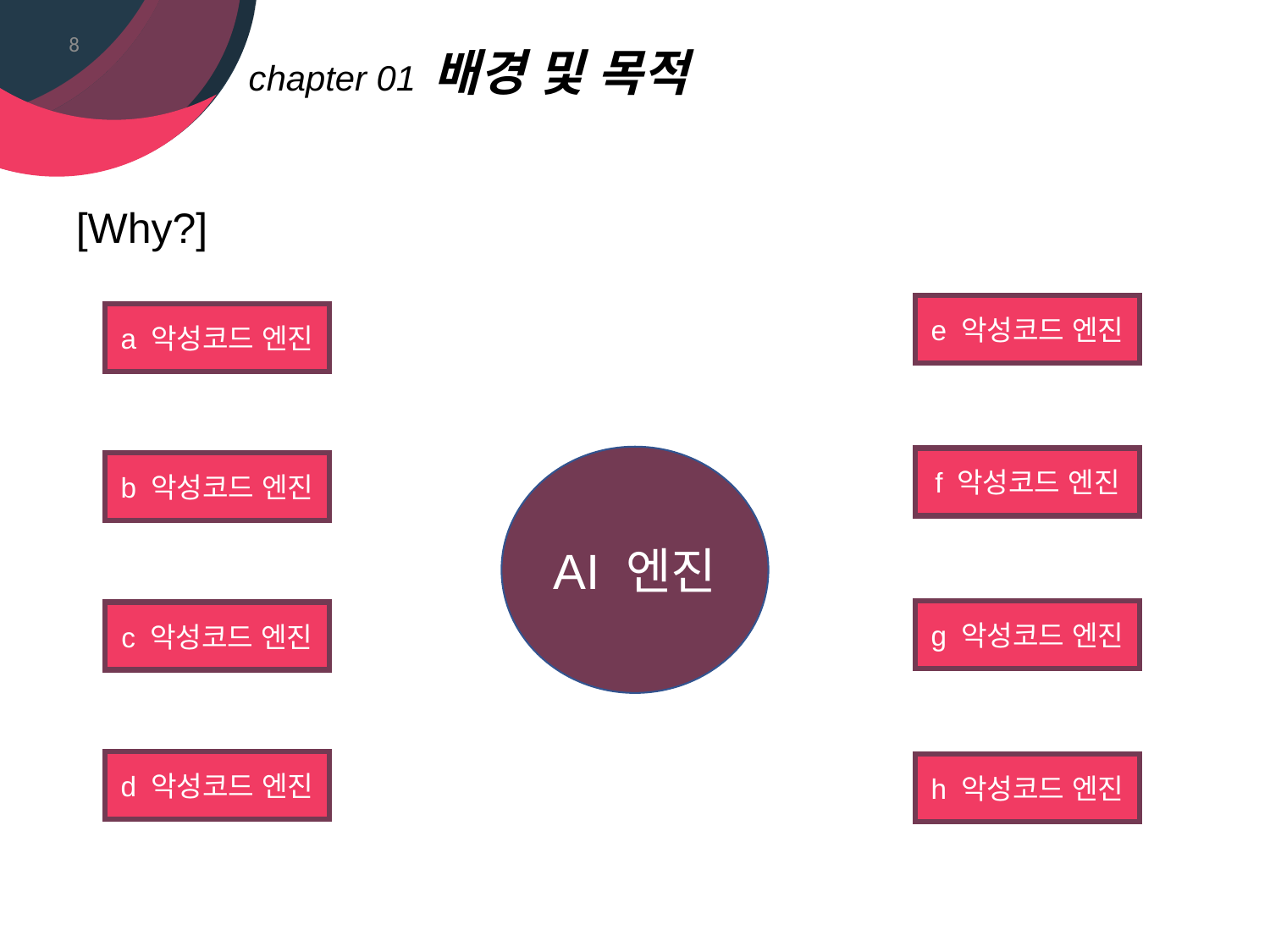

8
[Why?]
e 악성코드 엔진
a 악성코드 엔진
AI 엔진
f 악성코드 엔진
b 악성코드 엔진
g 악성코드 엔진
c 악성코드 엔진
d 악성코드 엔진
h 악성코드 엔진